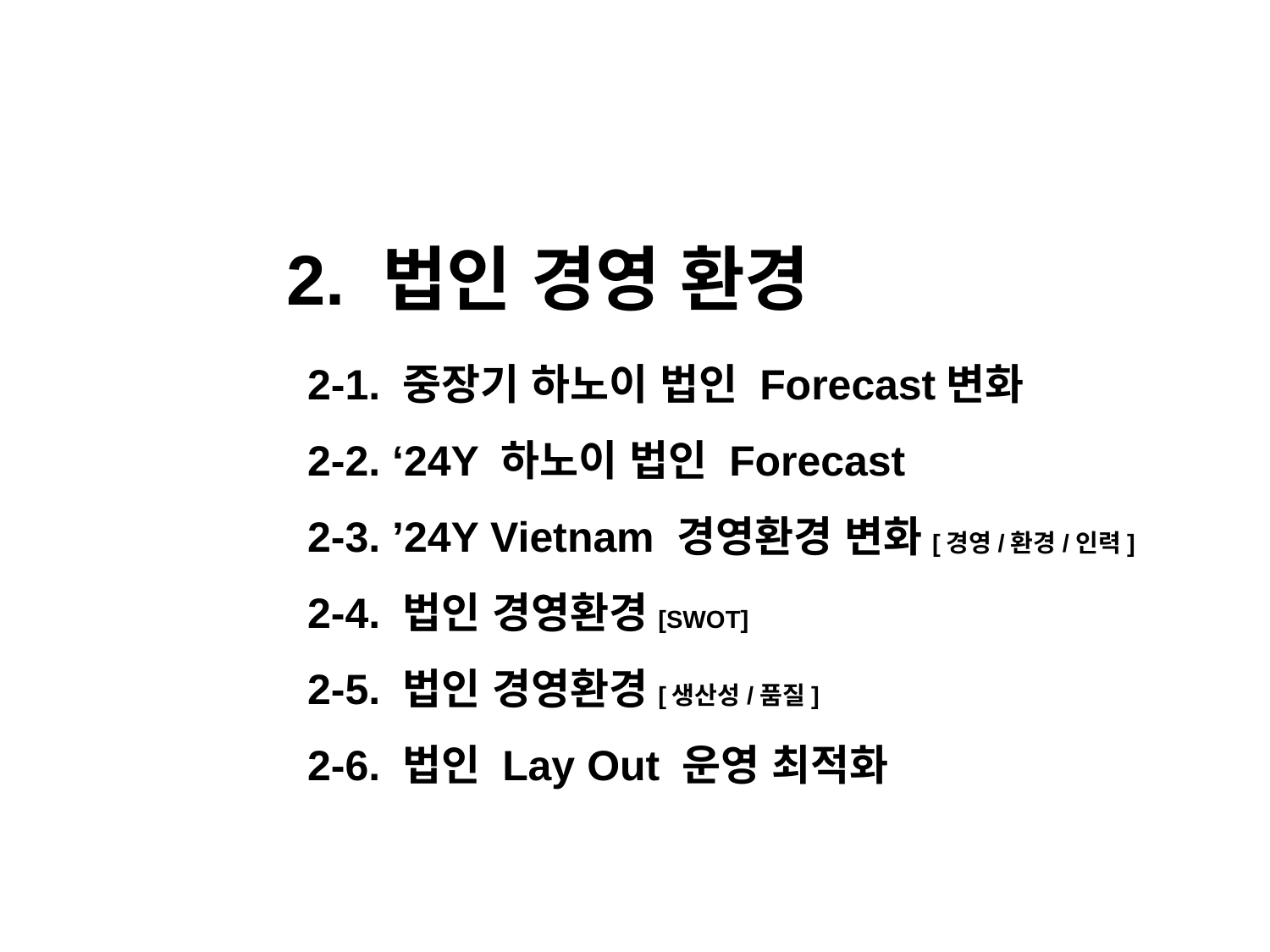

2. 법인 경영 환경
2-1. 중장기 하노이 법인 Forecast변화
2-2. ‘24Y 하노이 법인 Forecast
2-3. ’24Y Vietnam 경영환경 변화[경영/환경/인력]
2-4. 법인 경영환경[SWOT]
2-5. 법인 경영환경[생산성/품질]
2-6. 법인 Lay Out 운영 최적화